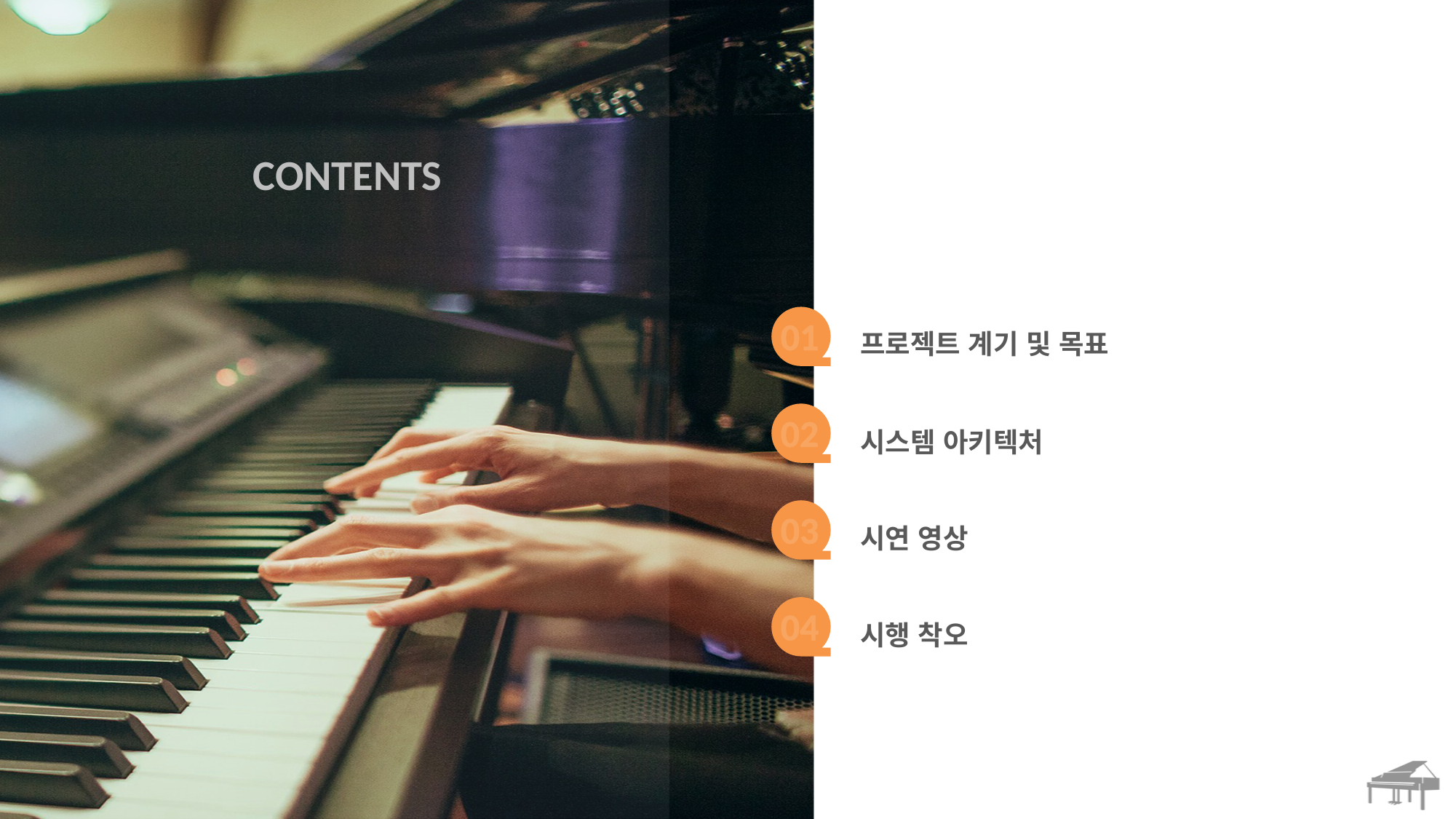

CONTENTS

01
프로젝트 계기 및 목표

02
시스템 아키텍처

03
시연 영상

04
시행 착오